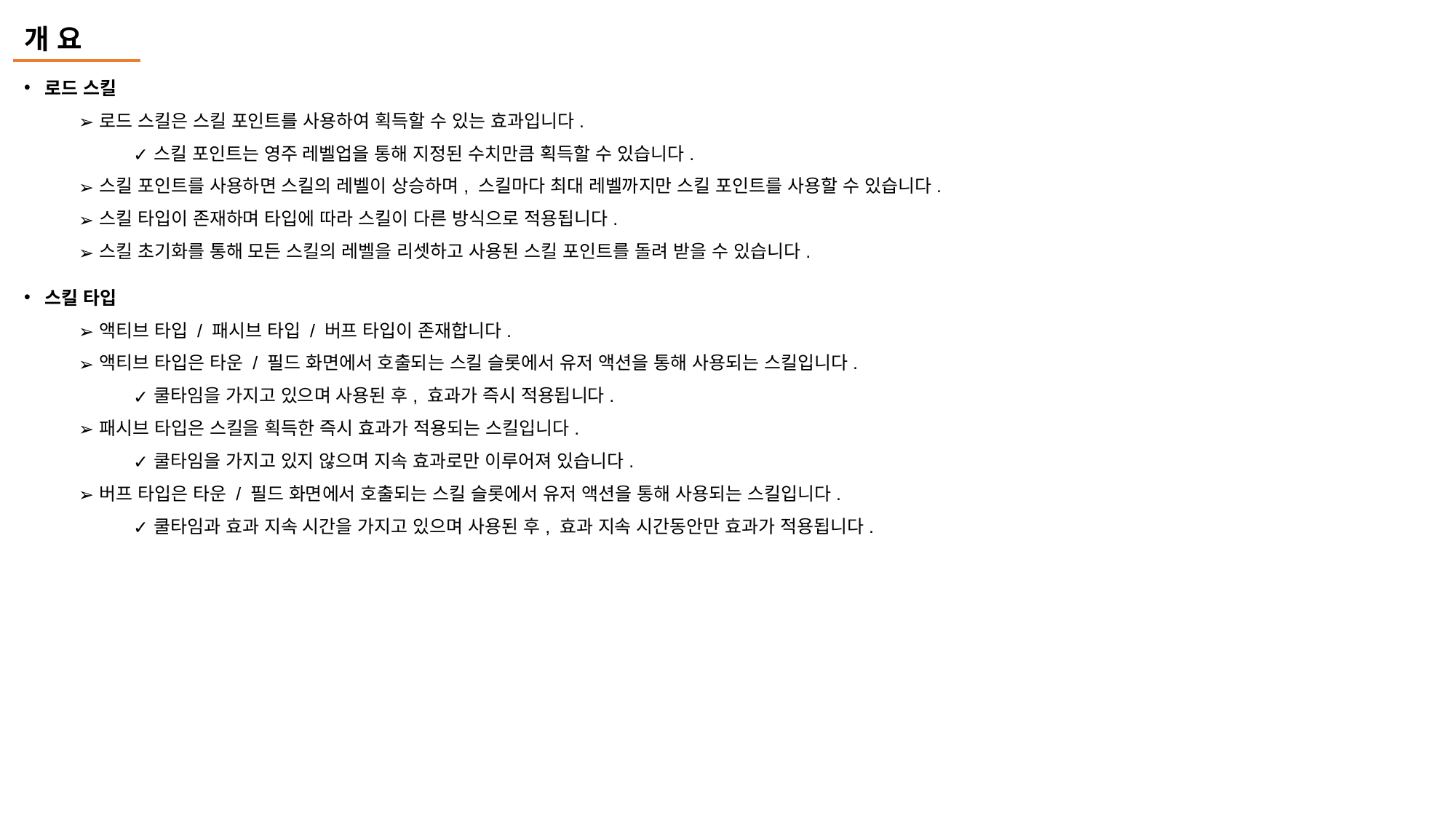

개 요
로드 스킬
로드 스킬은 스킬 포인트를 사용하여 획득할 수 있는 효과입니다.
스킬 포인트는 영주 레벨업을 통해 지정된 수치만큼 획득할 수 있습니다.
스킬 포인트를 사용하면 스킬의 레벨이 상승하며, 스킬마다 최대 레벨까지만 스킬 포인트를 사용할 수 있습니다.
스킬 타입이 존재하며 타입에 따라 스킬이 다른 방식으로 적용됩니다.
스킬 초기화를 통해 모든 스킬의 레벨을 리셋하고 사용된 스킬 포인트를 돌려 받을 수 있습니다.
스킬 타입
액티브 타입 / 패시브 타입 / 버프 타입이 존재합니다.
액티브 타입은 타운 / 필드 화면에서 호출되는 스킬 슬롯에서 유저 액션을 통해 사용되는 스킬입니다.
쿨타임을 가지고 있으며 사용된 후, 효과가 즉시 적용됩니다.
패시브 타입은 스킬을 획득한 즉시 효과가 적용되는 스킬입니다.
쿨타임을 가지고 있지 않으며 지속 효과로만 이루어져 있습니다.
버프 타입은 타운 / 필드 화면에서 호출되는 스킬 슬롯에서 유저 액션을 통해 사용되는 스킬입니다.
쿨타임과 효과 지속 시간을 가지고 있으며 사용된 후, 효과 지속 시간동안만 효과가 적용됩니다.